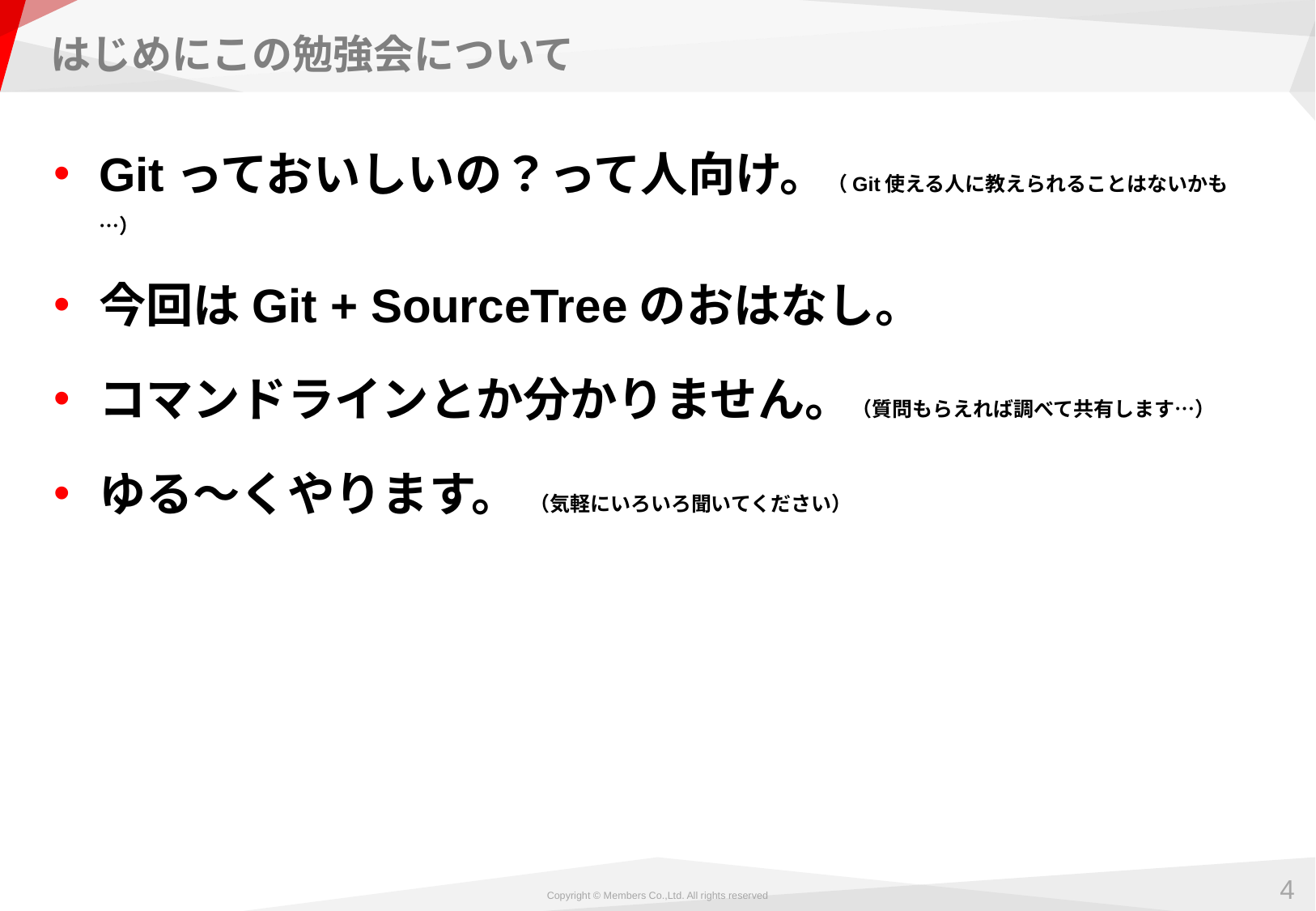

# はじめにこの勉強会について
Gitっておいしいの？って人向け。（Git使える人に教えられることはないかも…）
今回はGit + SourceTreeのおはなし。
コマンドラインとか分かりません。（質問もらえれば調べて共有します…）
ゆる～くやります。 （気軽にいろいろ聞いてください）